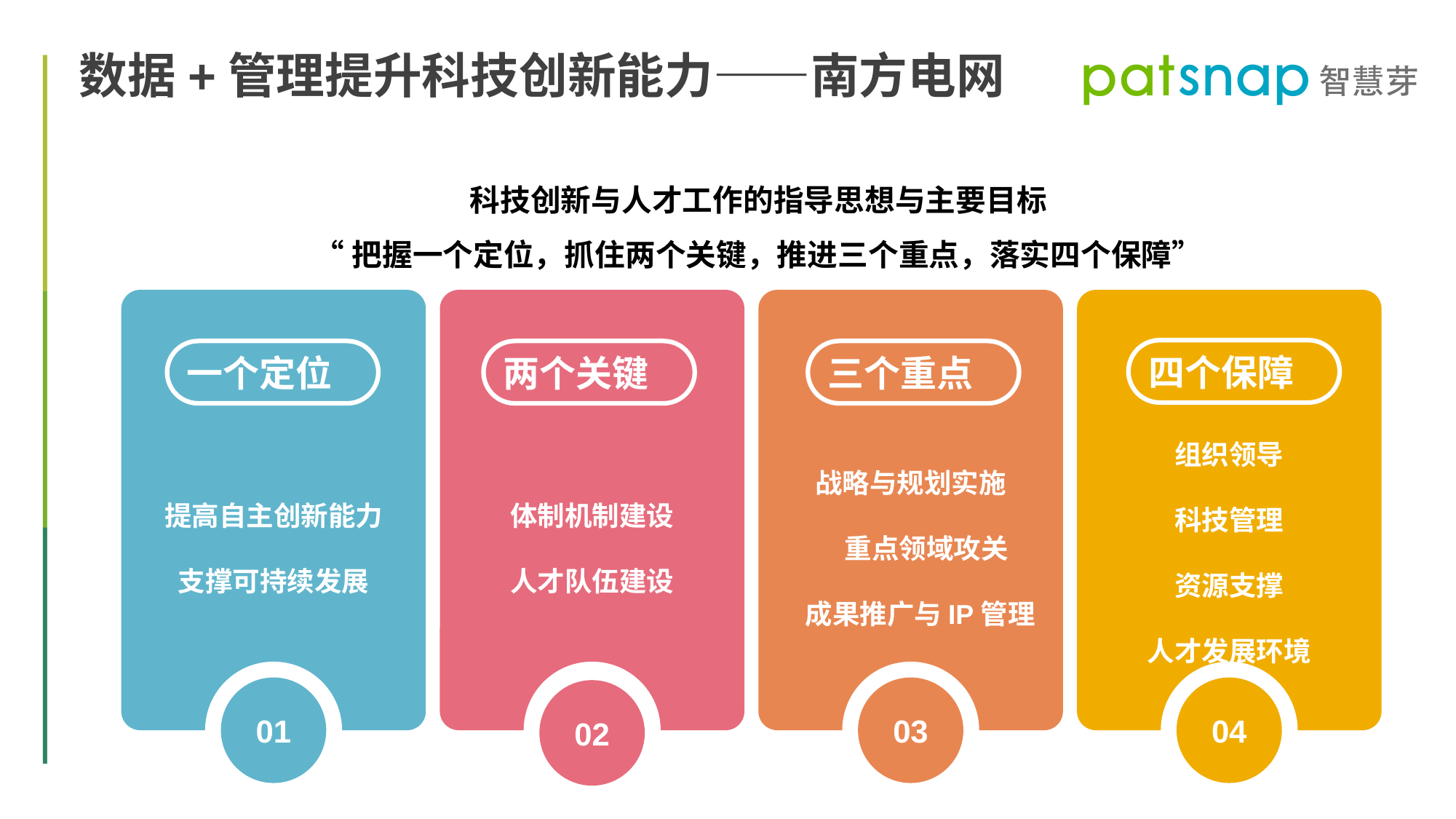

数据+管理提升科技创新能力——南方电网
科技创新与人才工作的指导思想与主要目标
“把握一个定位，抓住两个关键，推进三个重点，落实四个保障”
四个保障
一个定位
两个关键
三个重点

组织领导
科技管理
资源支撑
人才发展环境
战略与规划实施
    重点领域攻关
  成果推广与IP管理

提高自主创新能力
支撑可持续发展

体制机制建设
人才队伍建设

04

01

02

03